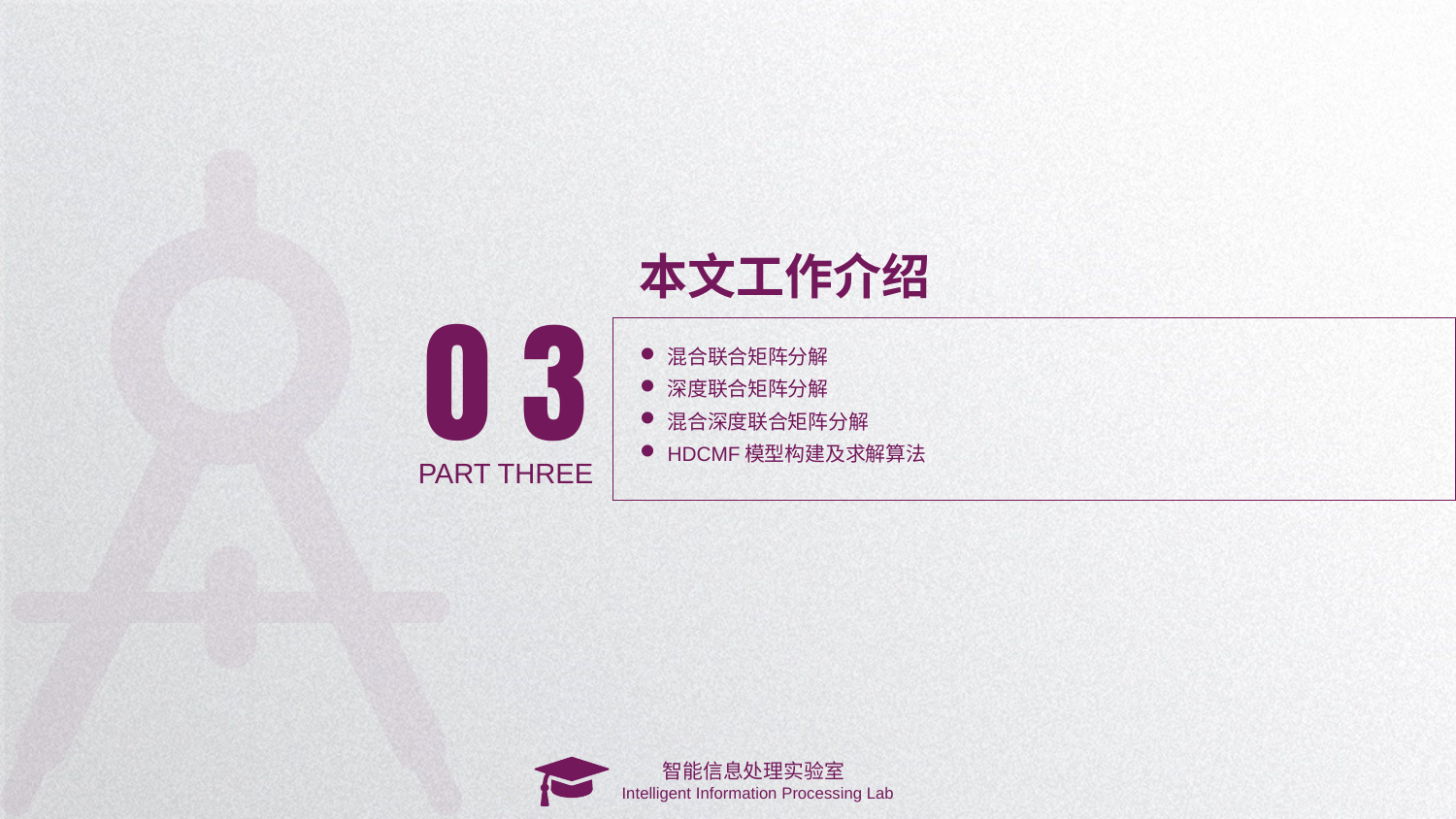

本文工作介绍
0 3

混合联合矩阵分解
深度联合矩阵分解
混合深度联合矩阵分解
HDCMF模型构建及求解算法
PART THREE